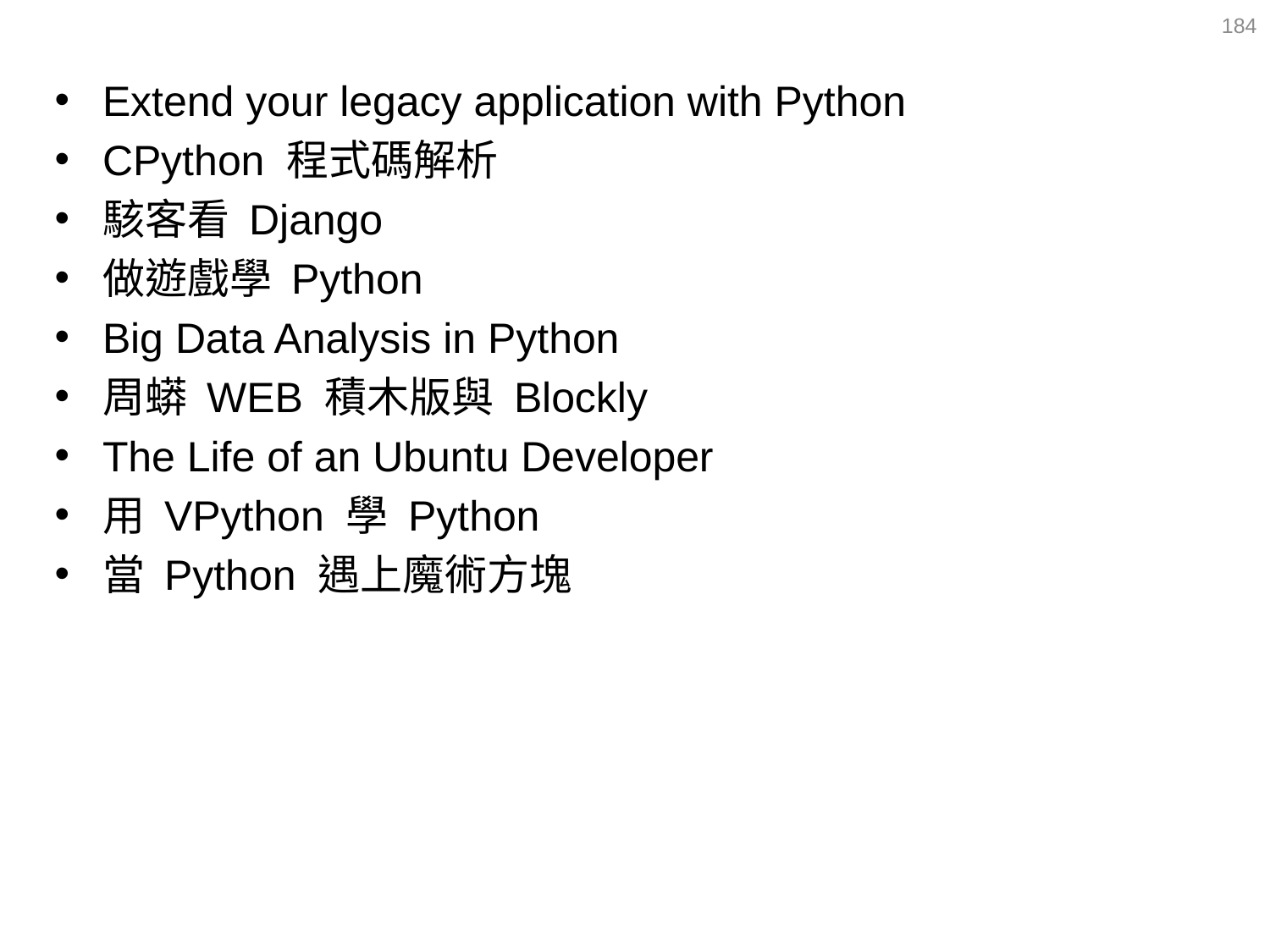

184
Extend your legacy application with Python
CPython 程式碼解析
駭客看 Django
做遊戲學 Python
Big Data Analysis in Python
周蟒 WEB 積木版與 Blockly
The Life of an Ubuntu Developer
用 VPython 學 Python
當 Python 遇上魔術方塊